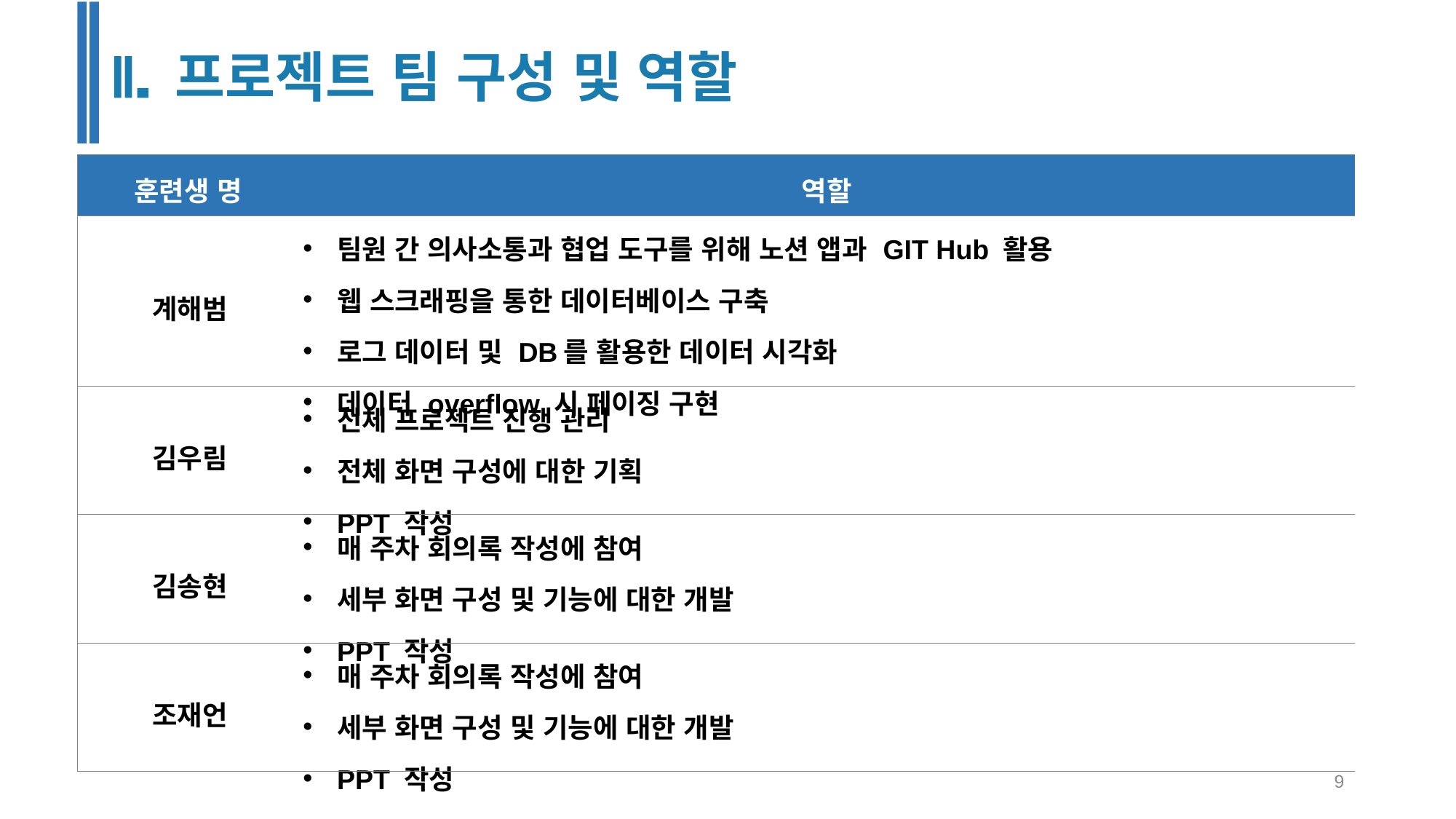

Ⅱ. 프로젝트 팀 구성 및 역할
| 훈련생 명 | 역할 |
| --- | --- |
| 계해범 | 팀원 간 의사소통과 협업 도구를 위해 노션 앱과 GIT Hub 활용 웹 스크래핑을 통한 데이터베이스 구축 로그 데이터 및 DB를 활용한 데이터 시각화 데이터 overflow 시 페이징 구현 |
| 김우림 | 전체 프로젝트 진행 관리 전체 화면 구성에 대한 기획 PPT 작성 |
| 김송현 | 매 주차 회의록 작성에 참여 세부 화면 구성 및 기능에 대한 개발 PPT 작성 |
| 조재언 | 매 주차 회의록 작성에 참여 세부 화면 구성 및 기능에 대한 개발 PPT 작성 |
9